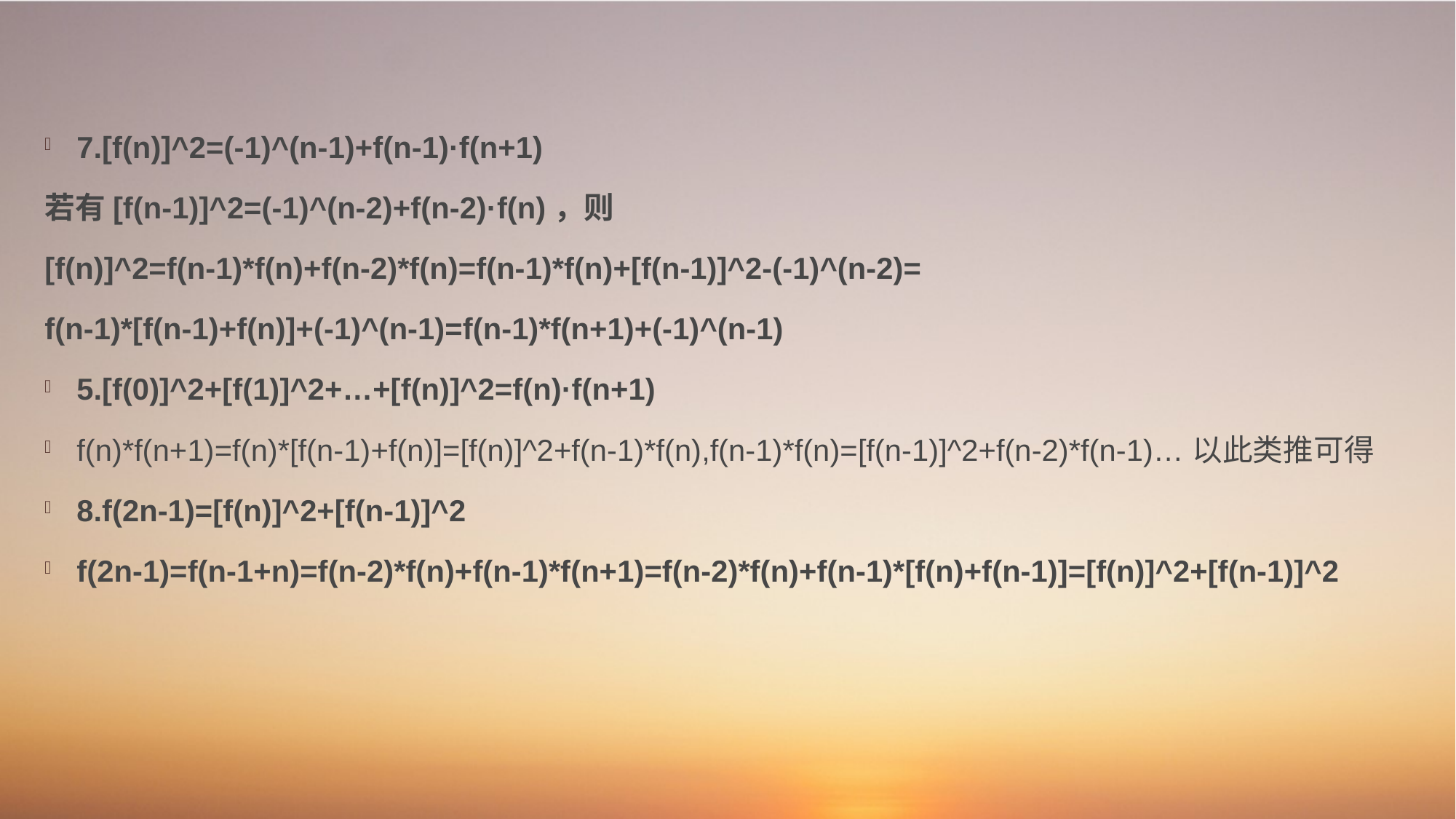

7.[f(n)]^2=(-1)^(n-1)+f(n-1)·f(n+1)
若有[f(n-1)]^2=(-1)^(n-2)+f(n-2)·f(n)，则
[f(n)]^2=f(n-1)*f(n)+f(n-2)*f(n)=f(n-1)*f(n)+[f(n-1)]^2-(-1)^(n-2)=
f(n-1)*[f(n-1)+f(n)]+(-1)^(n-1)=f(n-1)*f(n+1)+(-1)^(n-1)
5.[f(0)]^2+[f(1)]^2+…+[f(n)]^2=f(n)·f(n+1)
f(n)*f(n+1)=f(n)*[f(n-1)+f(n)]=[f(n)]^2+f(n-1)*f(n),f(n-1)*f(n)=[f(n-1)]^2+f(n-2)*f(n-1)…以此类推可得
8.f(2n-1)=[f(n)]^2+[f(n-1)]^2
f(2n-1)=f(n-1+n)=f(n-2)*f(n)+f(n-1)*f(n+1)=f(n-2)*f(n)+f(n-1)*[f(n)+f(n-1)]=[f(n)]^2+[f(n-1)]^2